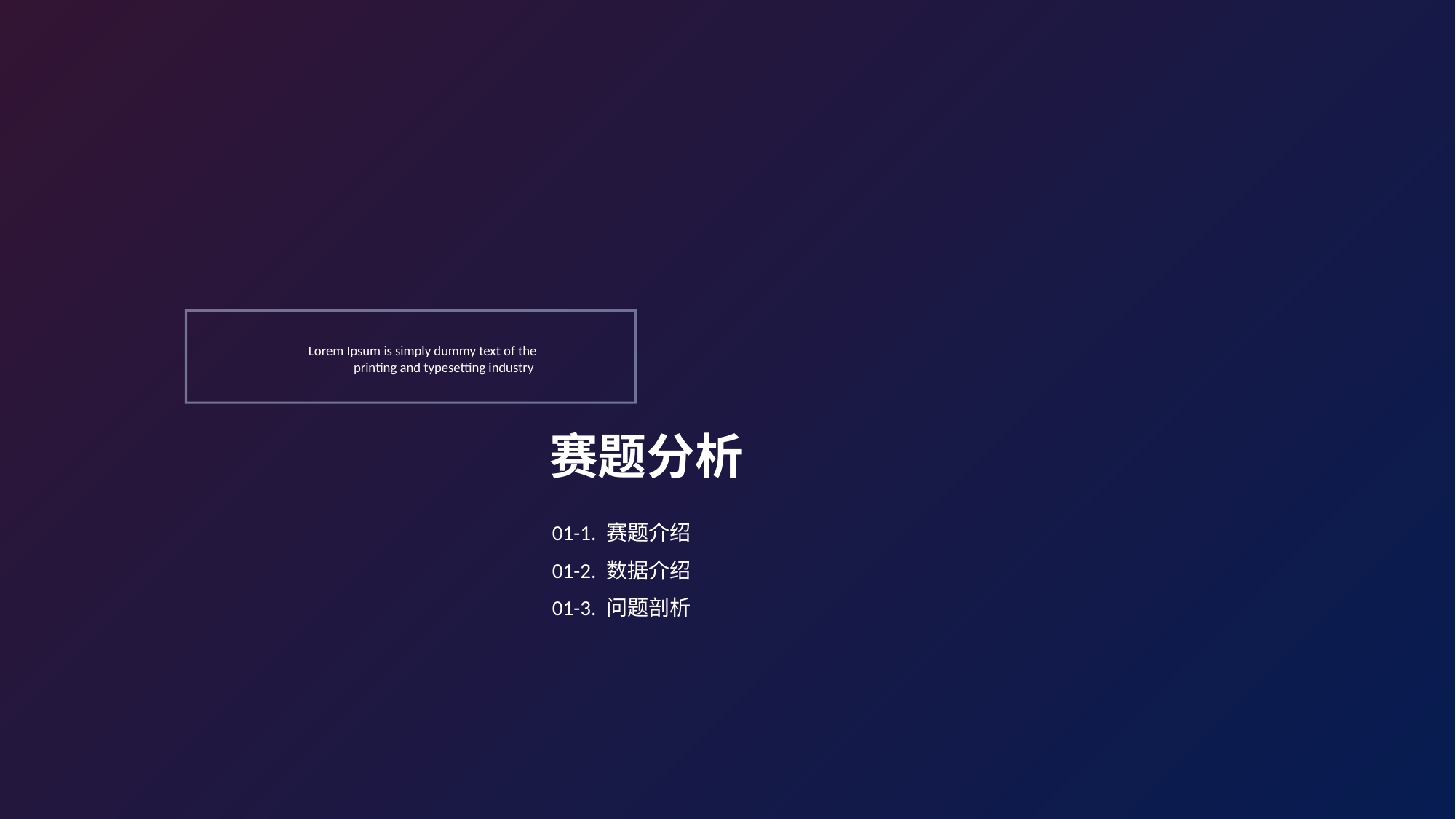

Lorem Ipsum is simply dummy text of the printing and typesetting industry
赛题分析
01-1. 赛题介绍
01-2. 数据介绍
01-3. 问题剖析